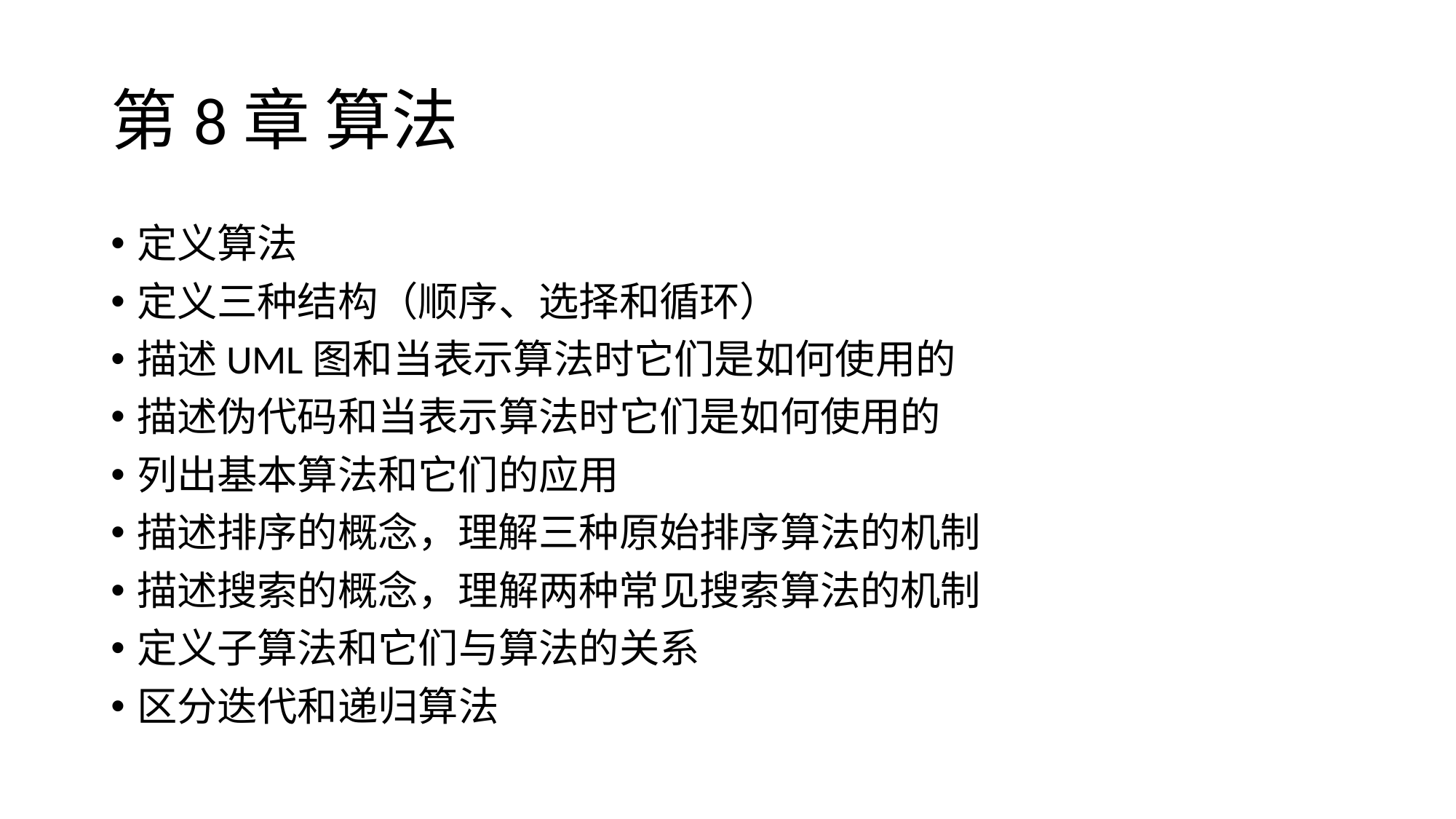

# 第8章 算法
定义算法
定义三种结构（顺序、选择和循环）
描述UML图和当表示算法时它们是如何使用的
描述伪代码和当表示算法时它们是如何使用的
列出基本算法和它们的应用
描述排序的概念，理解三种原始排序算法的机制
描述搜索的概念，理解两种常见搜索算法的机制
定义子算法和它们与算法的关系
区分迭代和递归算法